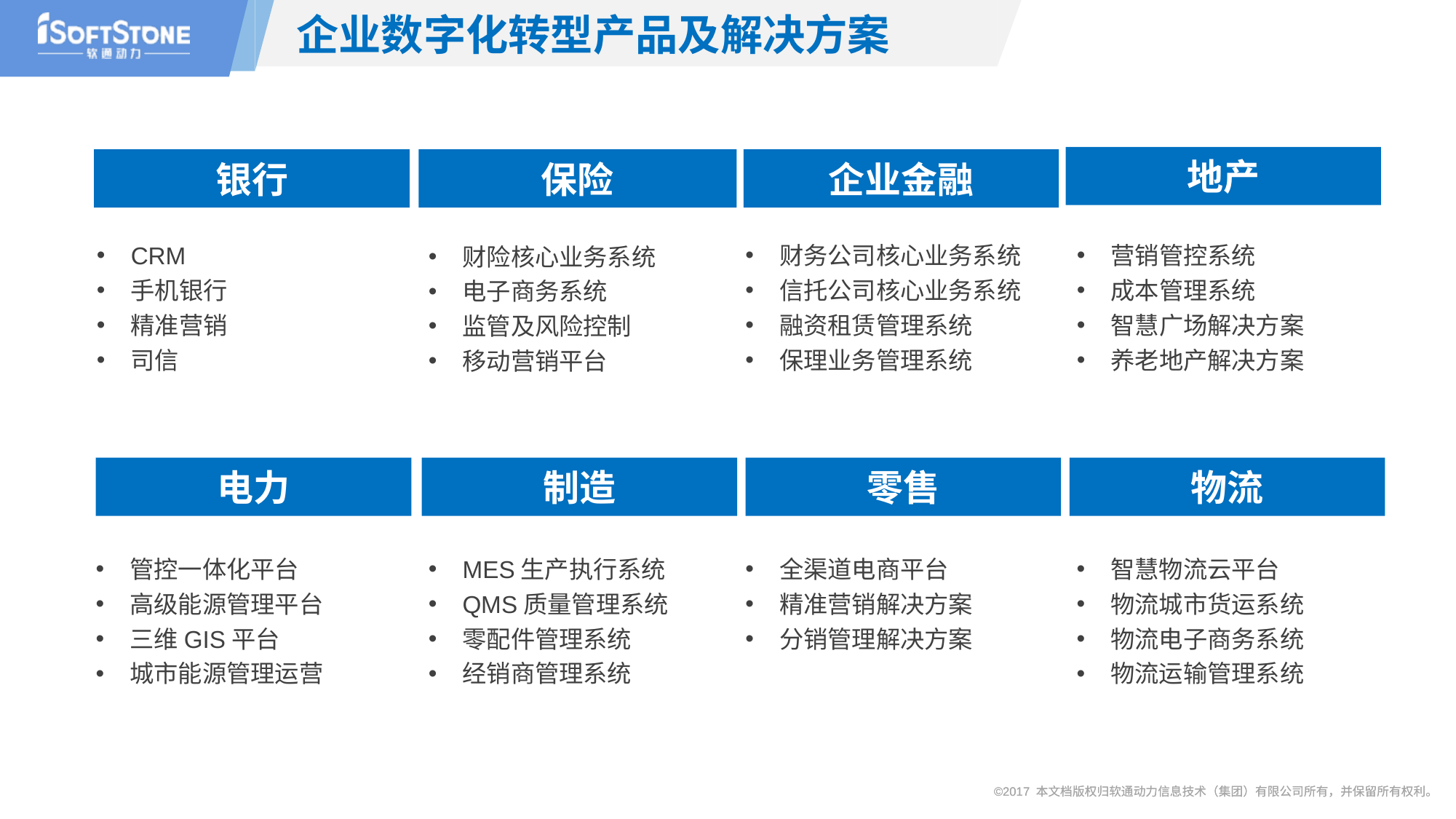

企业数字化转型产品及解决方案
地产
银行
保险
企业金融
CRM
手机银行
精准营销
司信
财务公司核心业务系统
信托公司核心业务系统
融资租赁管理系统
保理业务管理系统
营销管控系统
成本管理系统
智慧广场解决方案
养老地产解决方案
财险核心业务系统
电子商务系统
监管及风险控制
移动营销平台
电力
制造
零售
物流
管控一体化平台
高级能源管理平台
三维GIS平台
城市能源管理运营
MES生产执行系统
QMS质量管理系统
零配件管理系统
经销商管理系统
全渠道电商平台
精准营销解决方案
分销管理解决方案
智慧物流云平台
物流城市货运系统
物流电子商务系统
物流运输管理系统